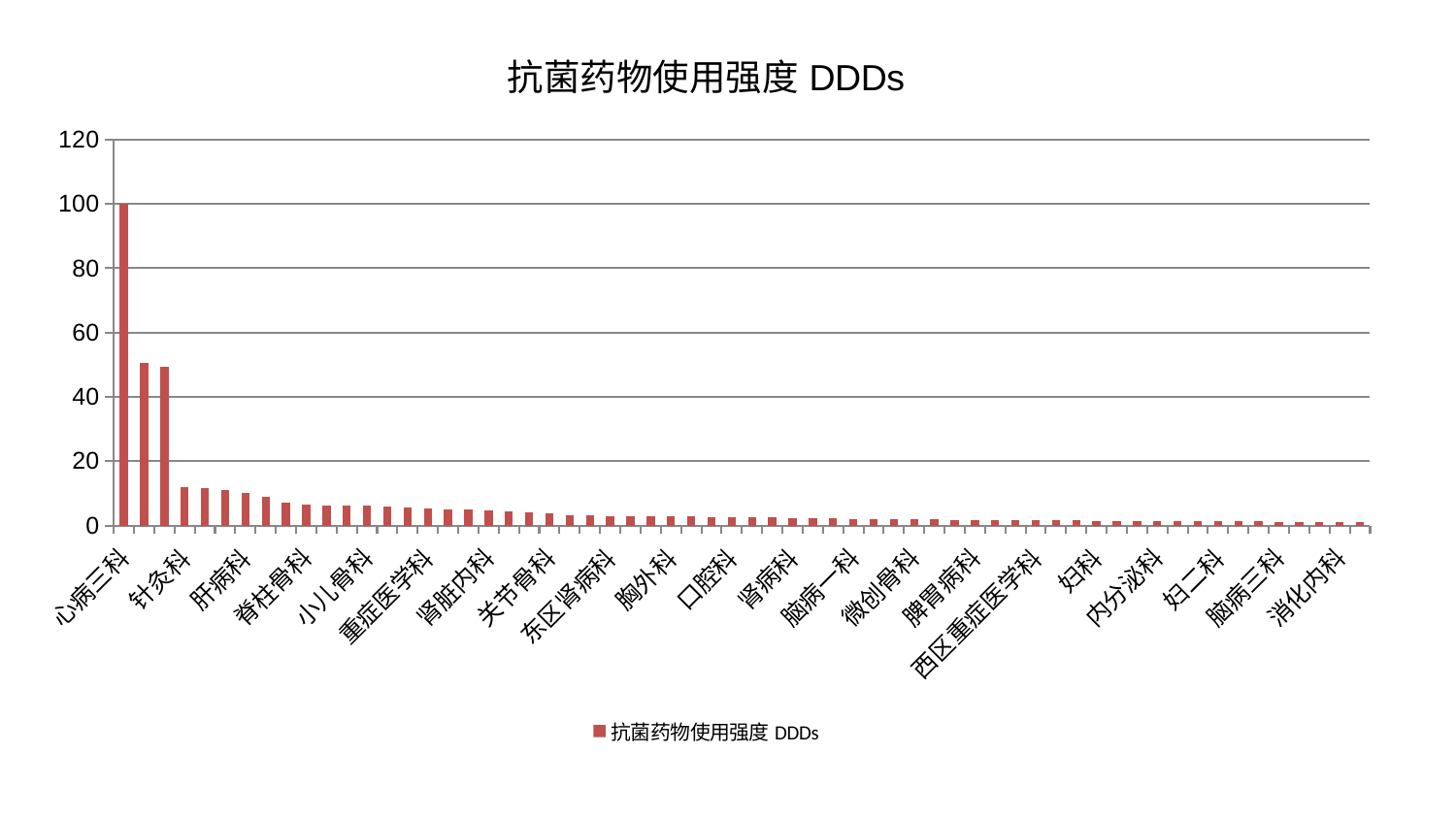

### Chart: 抗菌药物使用强度DDDs

| Category | 抗菌药物使用强度DDDs |
|---|---|
| 心病三科 | 100.0 |
| 肝胆外科 | 50.6216253501243 |
| 神经内科 | 49.25518417082266 |
| 针灸科 | 11.991482407927368 |
| 风湿病科 | 11.562912382744221 |
| 周围血管科 | 11.002530345615892 |
| 肝病科 | 10.08301815025535 |
| 骨科 | 8.802514144357726 |
| 创伤骨科 | 7.158326075247178 |
| 脊柱骨科 | 6.608459567090764 |
| 脾胃科消化科合并 | 6.269088202163452 |
| 心病二科 | 6.213625621477893 |
| 小儿骨科 | 6.187428853414209 |
| 美容皮肤科 | 5.840313204961687 |
| 皮肤科 | 5.6988894643350445 |
| 重症医学科 | 5.2783254575192675 |
| 产科 | 5.01256585050733 |
| 男科 | 4.847520384308079 |
| 肾脏内科 | 4.714997924579065 |
| 小儿推拿科 | 4.245555908394182 |
| 泌尿外科 | 3.9790519457227322 |
| 关节骨科 | 3.6745414729533104 |
| 身心医学科 | 3.1938939058930296 |
| 耳鼻喉科 | 3.0372413255067676 |
| 东区肾病科 | 2.8877949360732242 |
| 神经外科 | 2.879772545549241 |
| 心病四科 | 2.830973091304884 |
| 胸外科 | 2.806366621409386 |
| 肿瘤内科 | 2.779459411120864 |
| 眼科 | 2.679792447022438 |
| 口腔科 | 2.671690884177637 |
| 运动损伤骨科 | 2.575027121824334 |
| 老年医学科 | 2.50915040397327 |
| 肾病科 | 2.327518025816717 |
| 东区重症医学科 | 2.249385424684007 |
| 呼吸内科 | 2.1821527713475786 |
| 脑病一科 | 2.093613131164898 |
| 肛肠科 | 2.0607008492156385 |
| 血液科 | 1.9354875021645652 |
| 微创骨科 | 1.8953900551891965 |
| 医院 | 1.8585902443695677 |
| 儿科 | 1.787383641444947 |
| 脾胃病科 | 1.7626879240713906 |
| 心病一科 | 1.6946660959031294 |
| 康复科 | 1.6880265031199295 |
| 西区重症医学科 | 1.6645195067455805 |
| 中医经典科 | 1.658752848691108 |
| 脑病二科 | 1.6353461993581877 |
| 妇科 | 1.5142396653194714 |
| 普通外科 | 1.4774637307722027 |
| 综合内科 | 1.4199967985136905 |
| 内分泌科 | 1.3935100156926283 |
| 治未病中心 | 1.387802360242363 |
| 妇科妇二科合并 | 1.3843928382493442 |
| 妇二科 | 1.2953170531017981 |
| 显微骨科 | 1.2351621386082576 |
| 乳腺甲状腺外科 | 1.2181528915819453 |
| 脑病三科 | 1.1424573616667695 |
| 推拿科 | 1.1396493360121012 |
| 心血管内科 | 1.1304032527890924 |
| 消化内科 | 1.1036422261735939 |
| 中医外治中心 | 1.0791587159743652 |
191